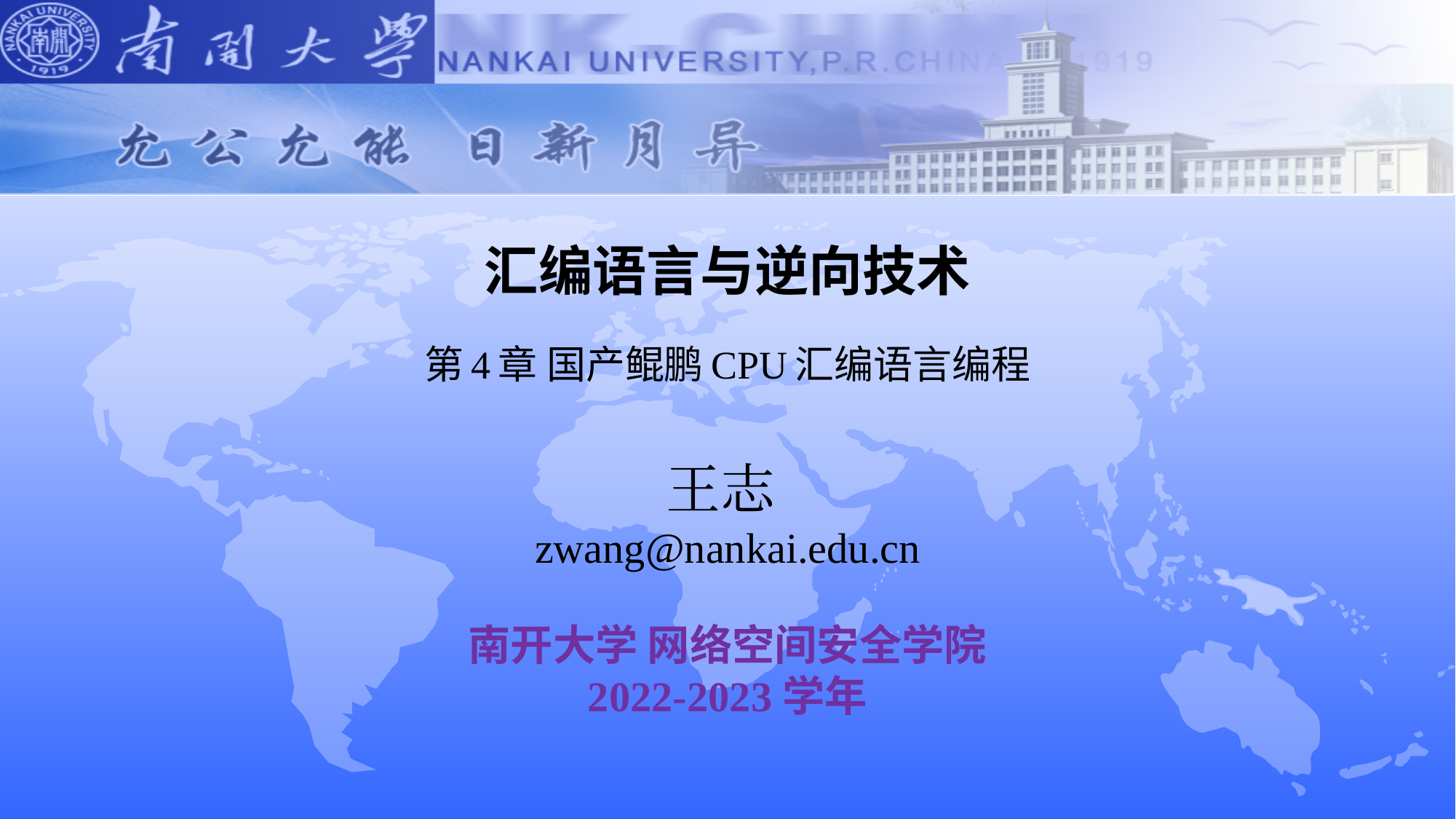

# 汇编语言与逆向技术 第4章 国产鲲鹏CPU汇编语言编程
王志
zwang@nankai.edu.cn
南开大学 网络空间安全学院
2022-2023学年